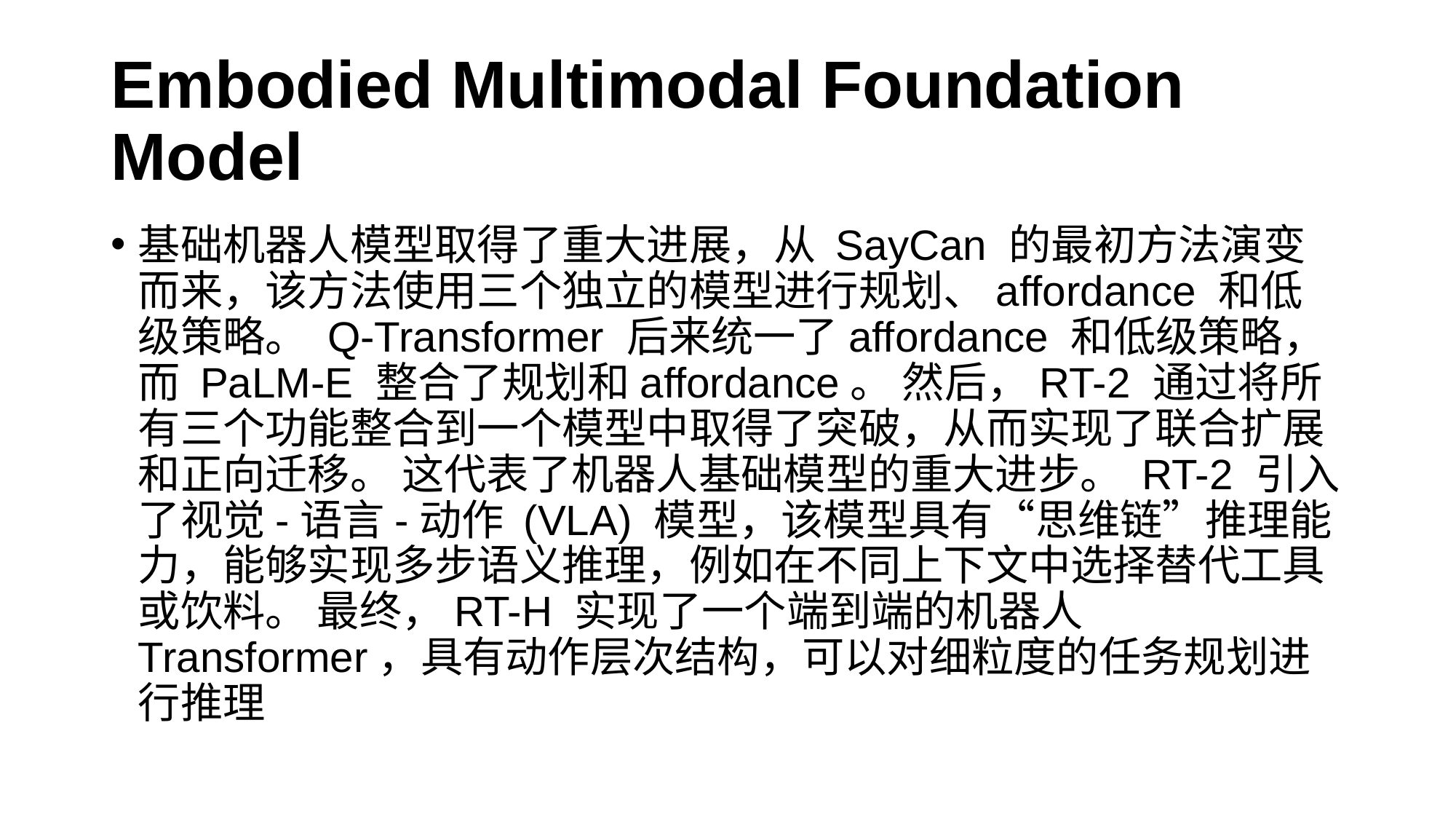

# Embodied Multimodal Foundation Model
基础机器人模型取得了重大进展，从 SayCan 的最初方法演变而来，该方法使用三个独立的模型进行规划、affordance 和低级策略。 Q-Transformer 后来统一了affordance 和低级策略，而 PaLM-E 整合了规划和affordance。 然后，RT-2 通过将所有三个功能整合到一个模型中取得了突破，从而实现了联合扩展和正向迁移。 这代表了机器人基础模型的重大进步。 RT-2 引入了视觉-语言-动作 (VLA) 模型，该模型具有“思维链”推理能力，能够实现多步语义推理，例如在不同上下文中选择替代工具或饮料。 最终，RT-H 实现了一个端到端的机器人 Transformer，具有动作层次结构，可以对细粒度的任务规划进行推理